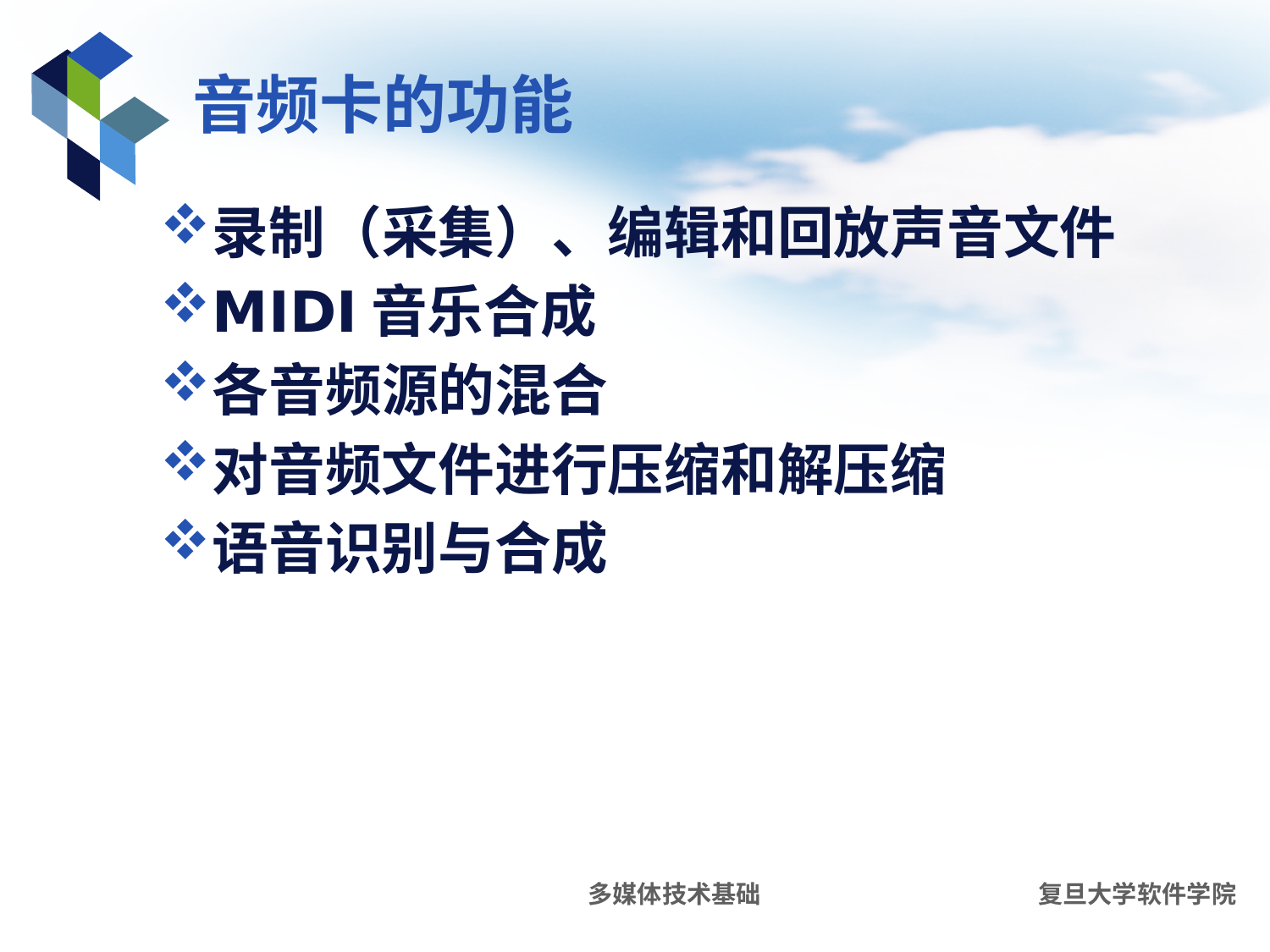

# 音频卡的功能
录制（采集）、编辑和回放声音文件
MIDI音乐合成
各音频源的混合
对音频文件进行压缩和解压缩
语音识别与合成
多媒体技术基础